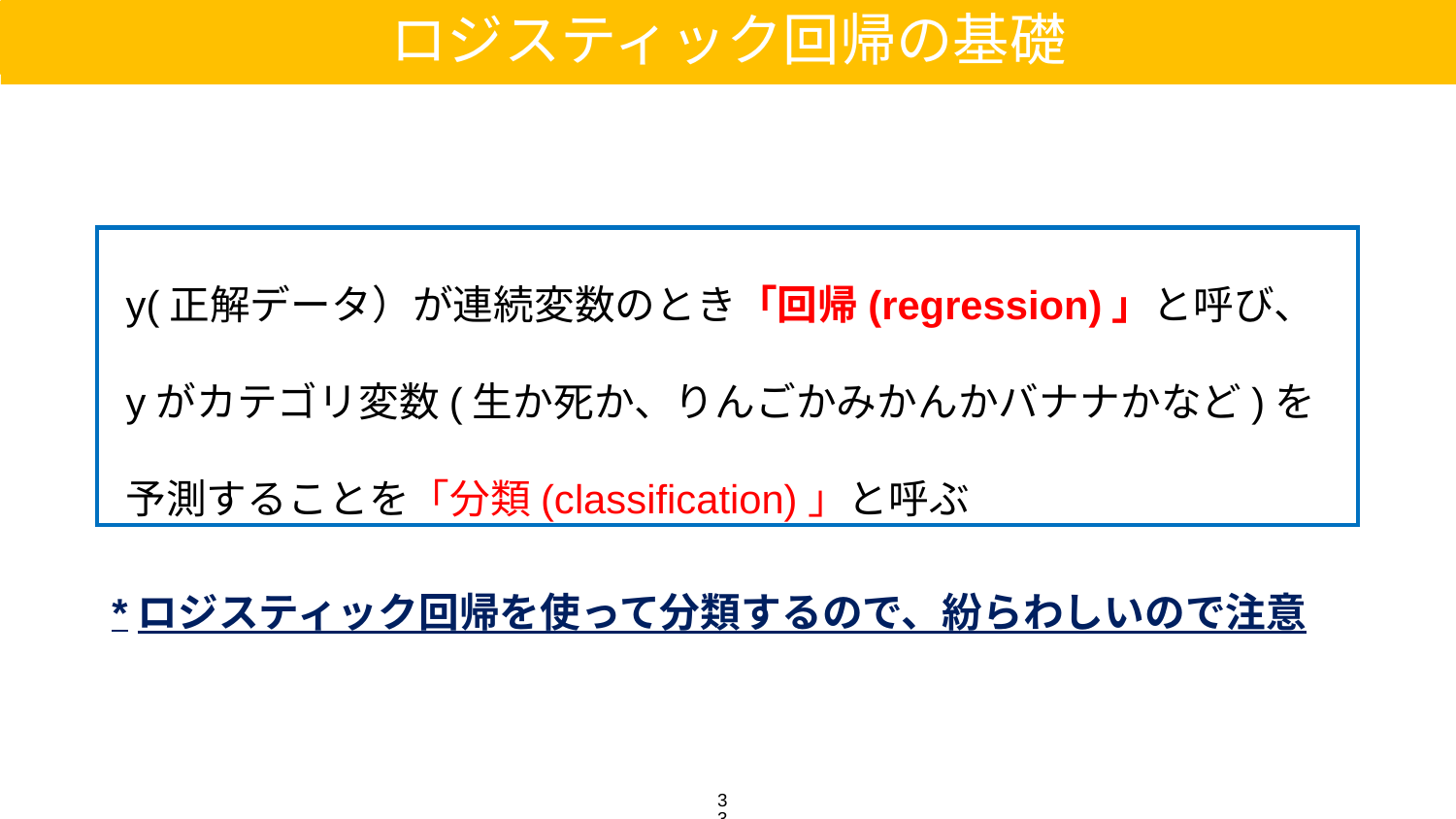

ロジスティック回帰の基礎
y(正解データ）が連続変数のとき「回帰(regression)」と呼び、
yがカテゴリ変数(生か死か、りんごかみかんかバナナかなど)を予測することを「分類(classification)」と呼ぶ
*ロジスティック回帰を使って分類するので、紛らわしいので注意
33